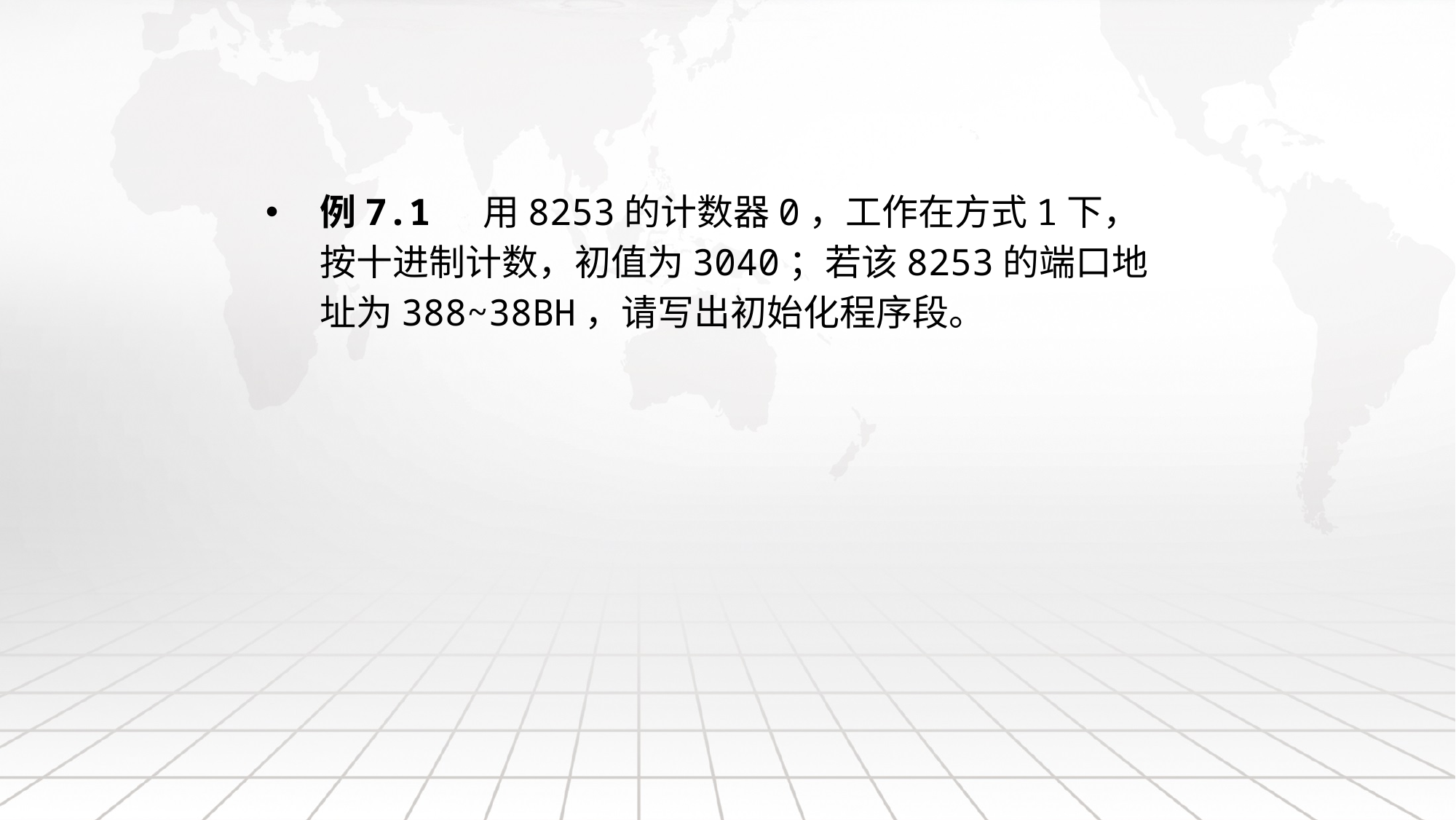

例7.1  用8253的计数器0，工作在方式1下，按十进制计数，初值为3040；若该8253的端口地址为388~38BH，请写出初始化程序段。